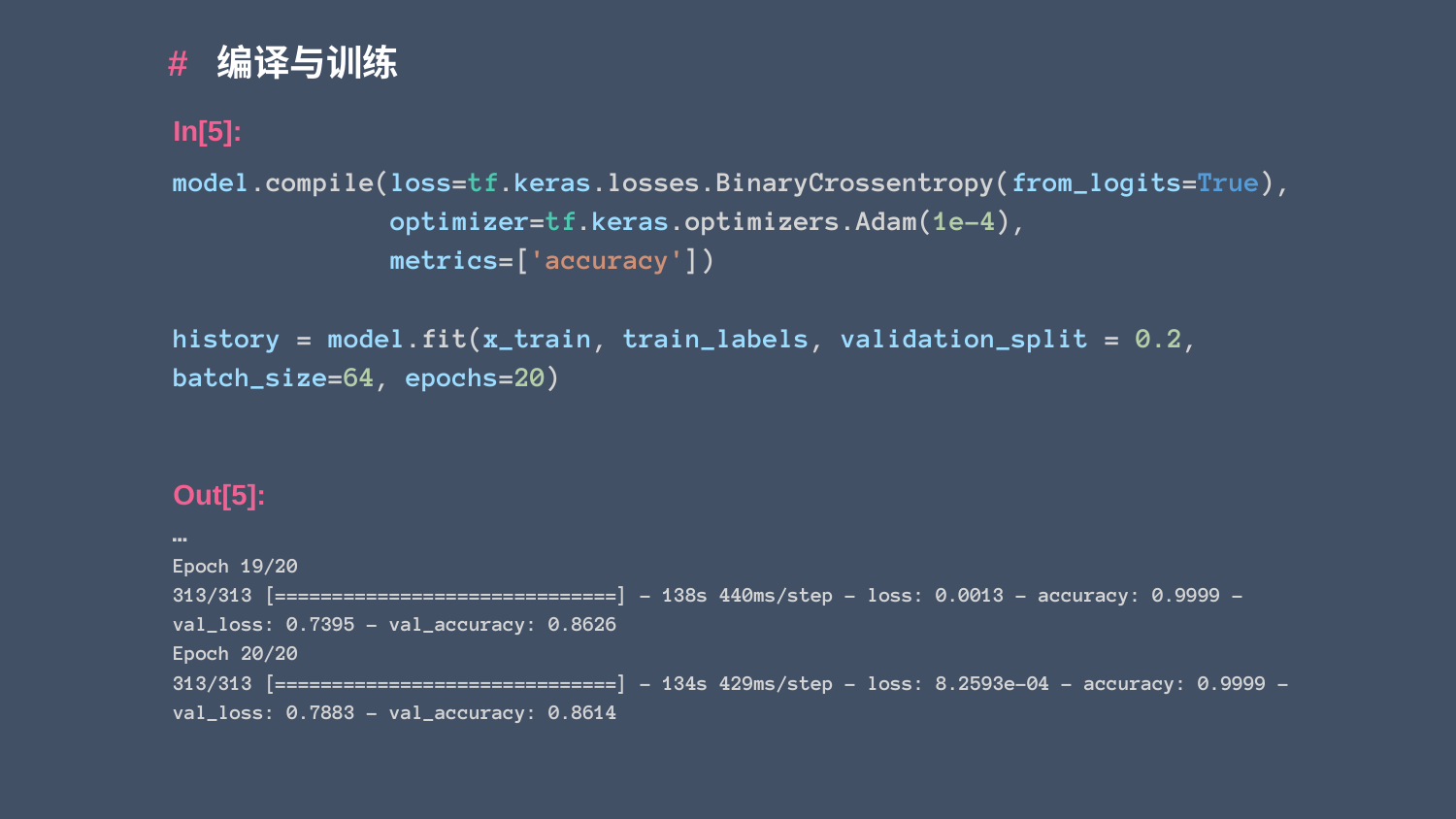

#  编译与训练
In[5]:
model.compile(loss=tf.keras.losses.BinaryCrossentropy(from_logits=True),
              optimizer=tf.keras.optimizers.Adam(1e-4),
              metrics=['accuracy'])
history = model.fit(x_train, train_labels, validation_split = 0.2, batch_size=64, epochs=20)

…
Epoch 19/20
313/313 [==============================] - 138s 440ms/step - loss: 0.0013 - accuracy: 0.9999 - val_loss: 0.7395 - val_accuracy: 0.8626
Epoch 20/20
313/313 [==============================] - 134s 429ms/step - loss: 8.2593e-04 - accuracy: 0.9999 - val_loss: 0.7883 - val_accuracy: 0.8614

Out[5]: